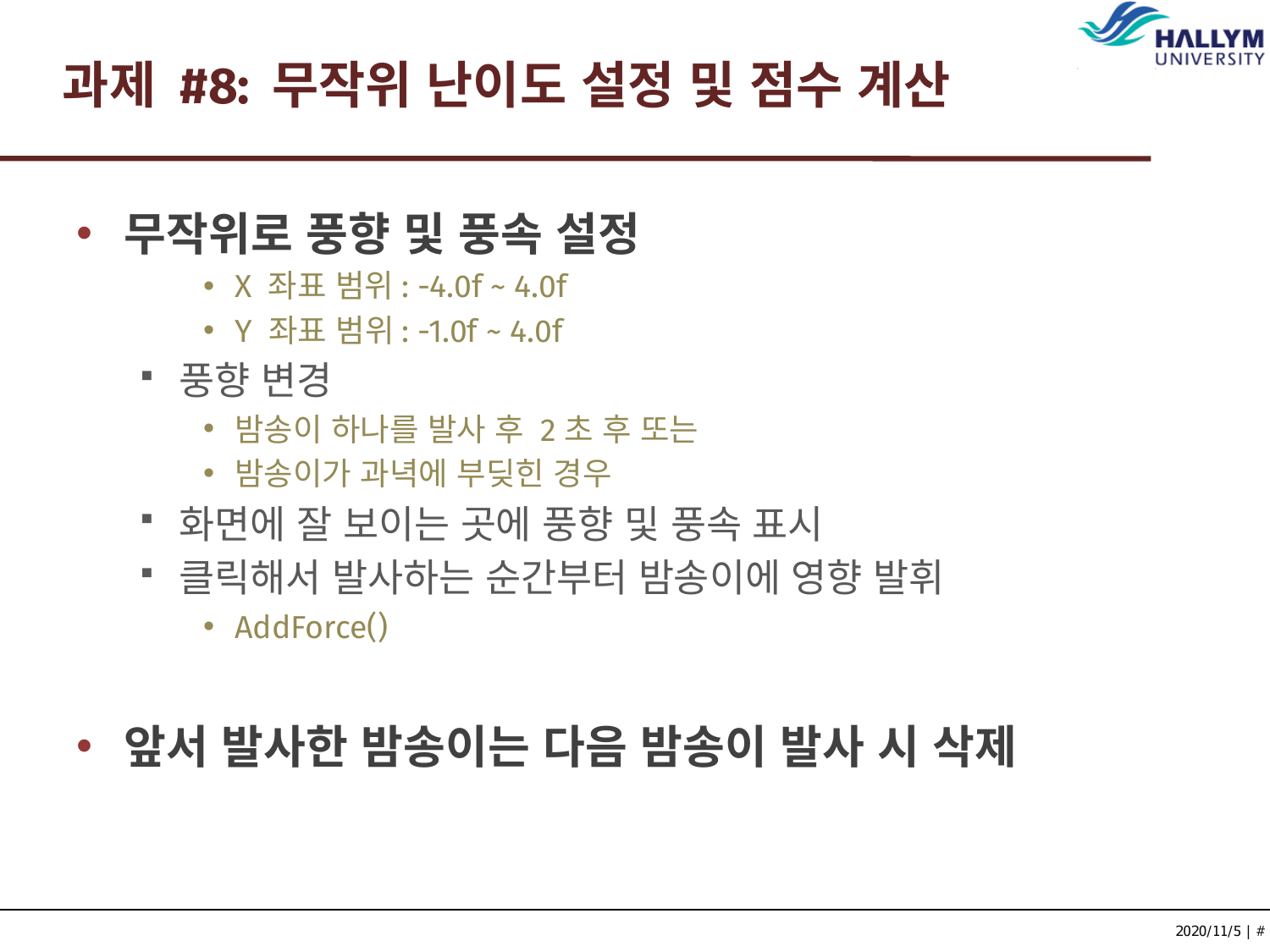

# 과제 #8: 무작위 난이도 설정 및 점수 계산
무작위로 풍향 및 풍속 설정
X 좌표 범위: -4.0f ~ 4.0f
Y 좌표 범위: -1.0f ~ 4.0f
풍향 변경
밤송이 하나를 발사 후 2초 후 또는
밤송이가 과녁에 부딪힌 경우
화면에 잘 보이는 곳에 풍향 및 풍속 표시
클릭해서 발사하는 순간부터 밤송이에 영향 발휘
AddForce()

앞서 발사한 밤송이는 다음 밤송이 발사 시 삭제